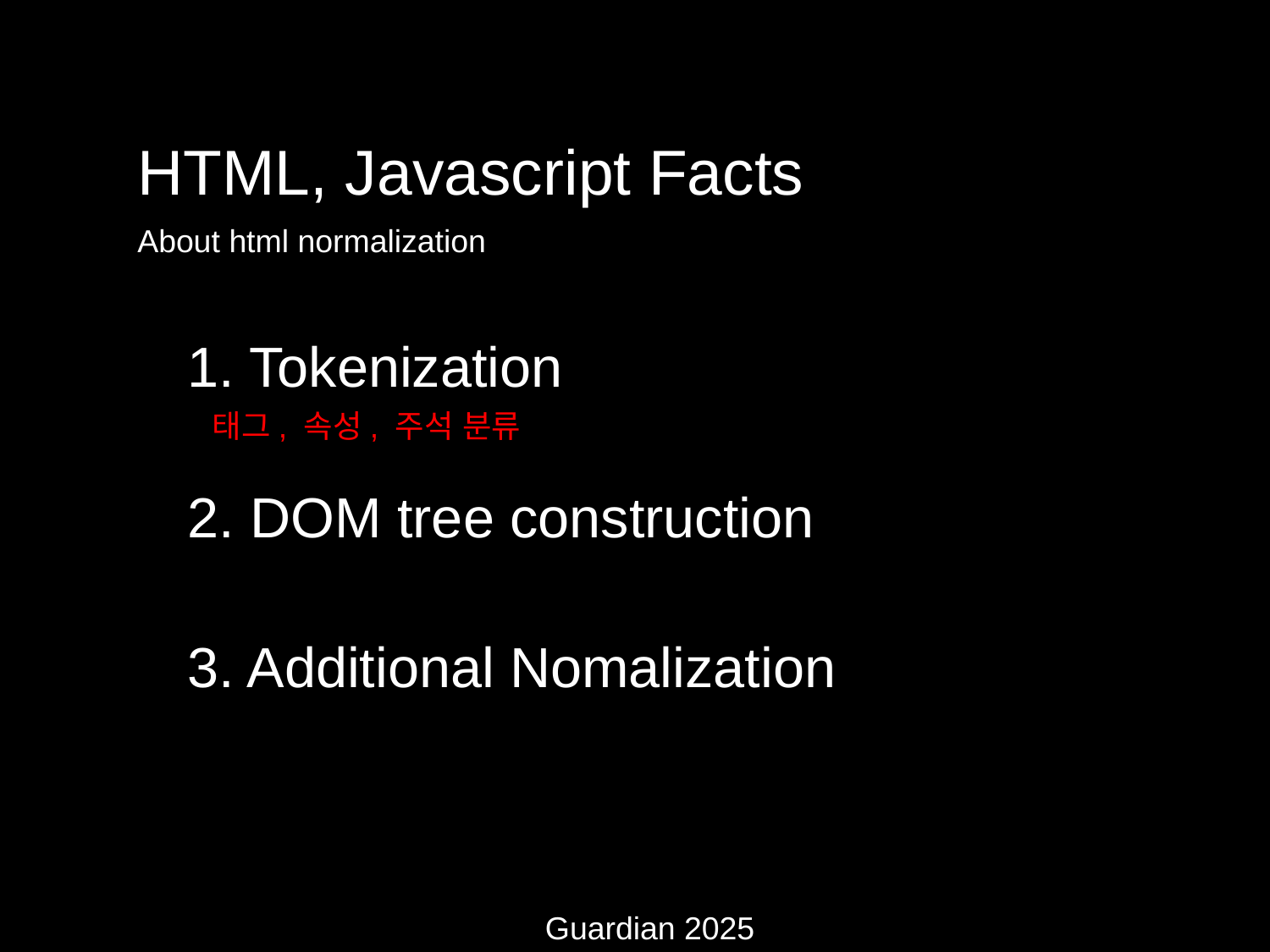

HTML, Javascript Facts
About html normalization
1. Tokenization
태그, 속성, 주석 분류
2. DOM tree construction
3. Additional Nomalization